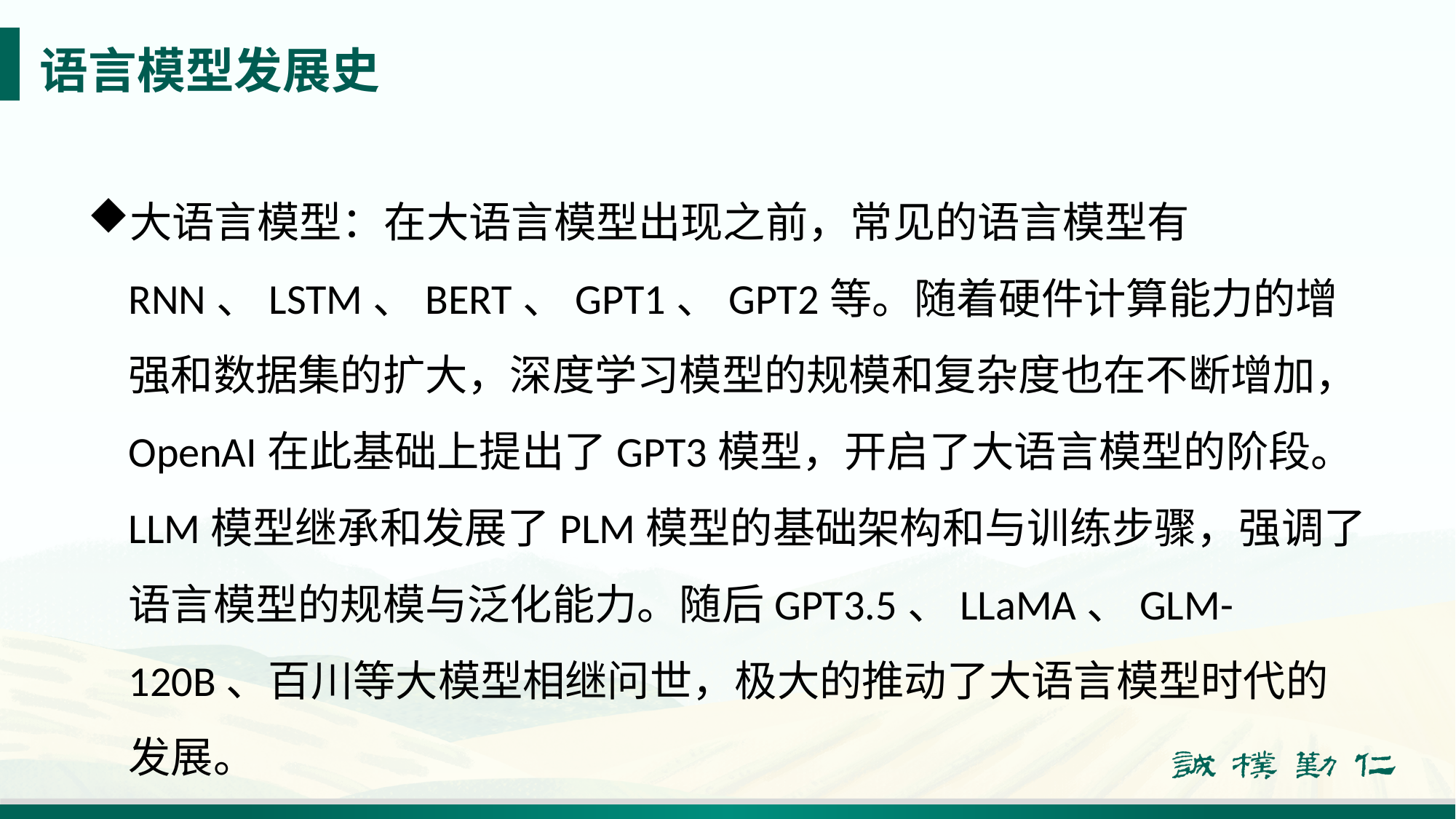

语言模型发展史
大语言模型：在大语言模型出现之前，常见的语言模型有RNN、LSTM、BERT、GPT1、GPT2等。随着硬件计算能力的增强和数据集的扩大，深度学习模型的规模和复杂度也在不断增加，OpenAI在此基础上提出了GPT3模型，开启了大语言模型的阶段。LLM模型继承和发展了PLM模型的基础架构和与训练步骤，强调了语言模型的规模与泛化能力。随后GPT3.5、LLaMA、GLM-120B、百川等大模型相继问世，极大的推动了大语言模型时代的发展。